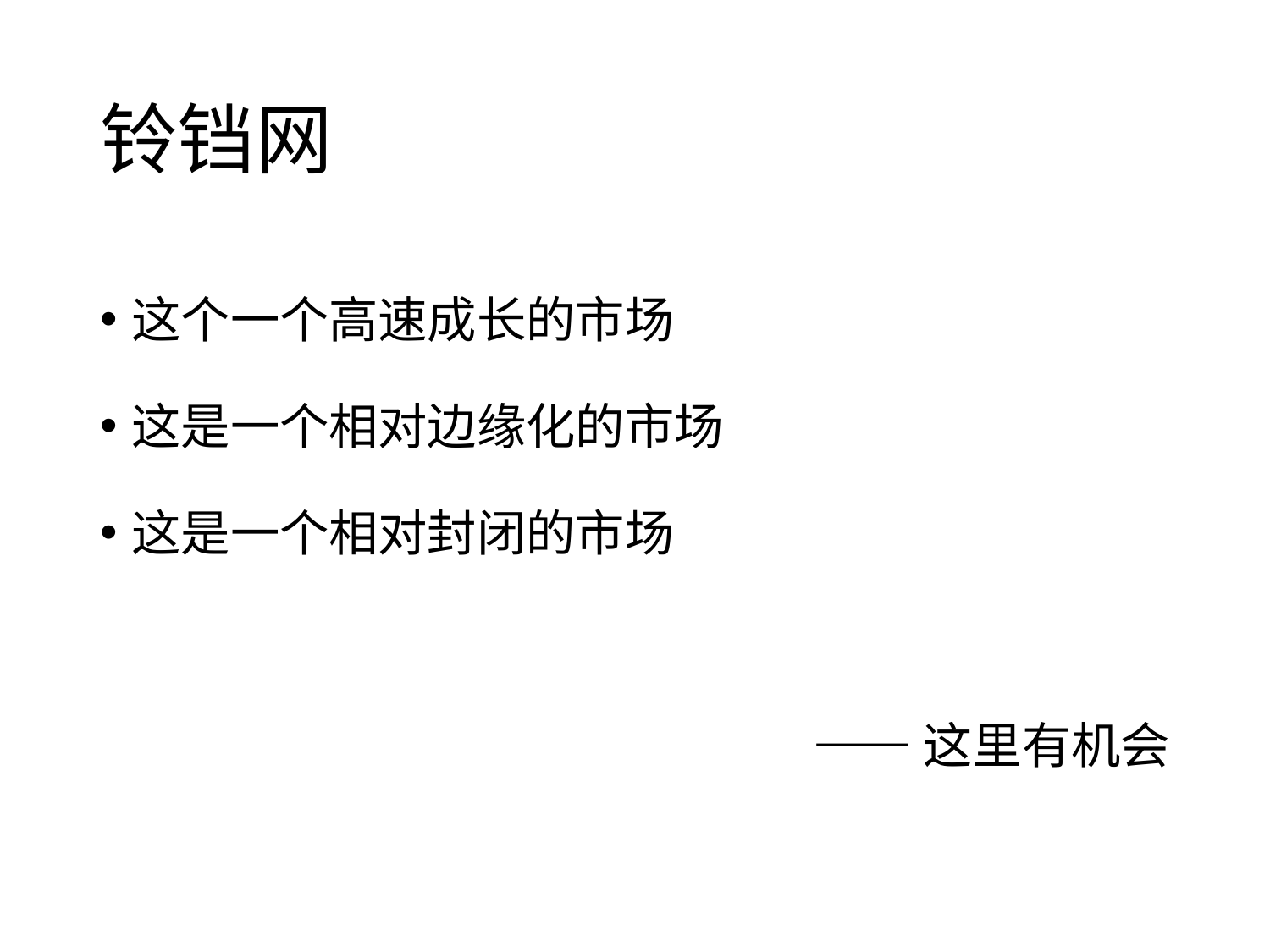

# 铃铛网
这个一个高速成长的市场
这是一个相对边缘化的市场
这是一个相对封闭的市场

——这里有机会